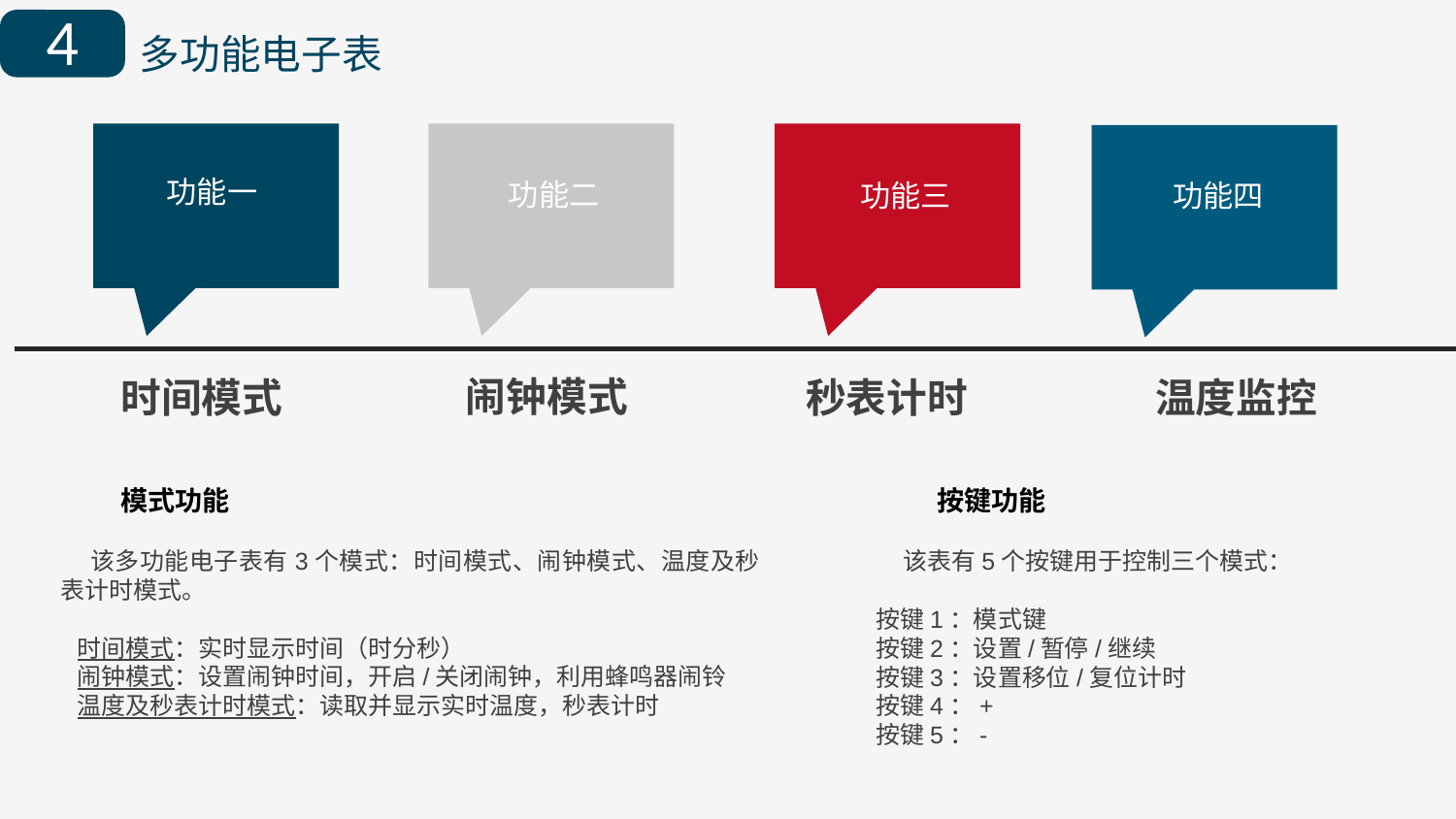

4

多功能电子表

功能一

功能二

功能三

功能四

闹钟模式
时间模式
秒表计时
温度监控
模式功能
按键功能

    该多功能电子表有3个模式：时间模式、闹钟模式、温度及秒表计时模式。

  时间模式：实时显示时间（时分秒）
  闹钟模式：设置闹钟时间，开启/关闭闹钟，利用蜂鸣器闹铃
  温度及秒表计时模式：读取并显示实时温度，秒表计时
    该表有5个按键用于控制三个模式：

按键1：模式键
按键2：设置/暂停/继续
按键3：设置移位/复位计时
按键4：+
按键5：-